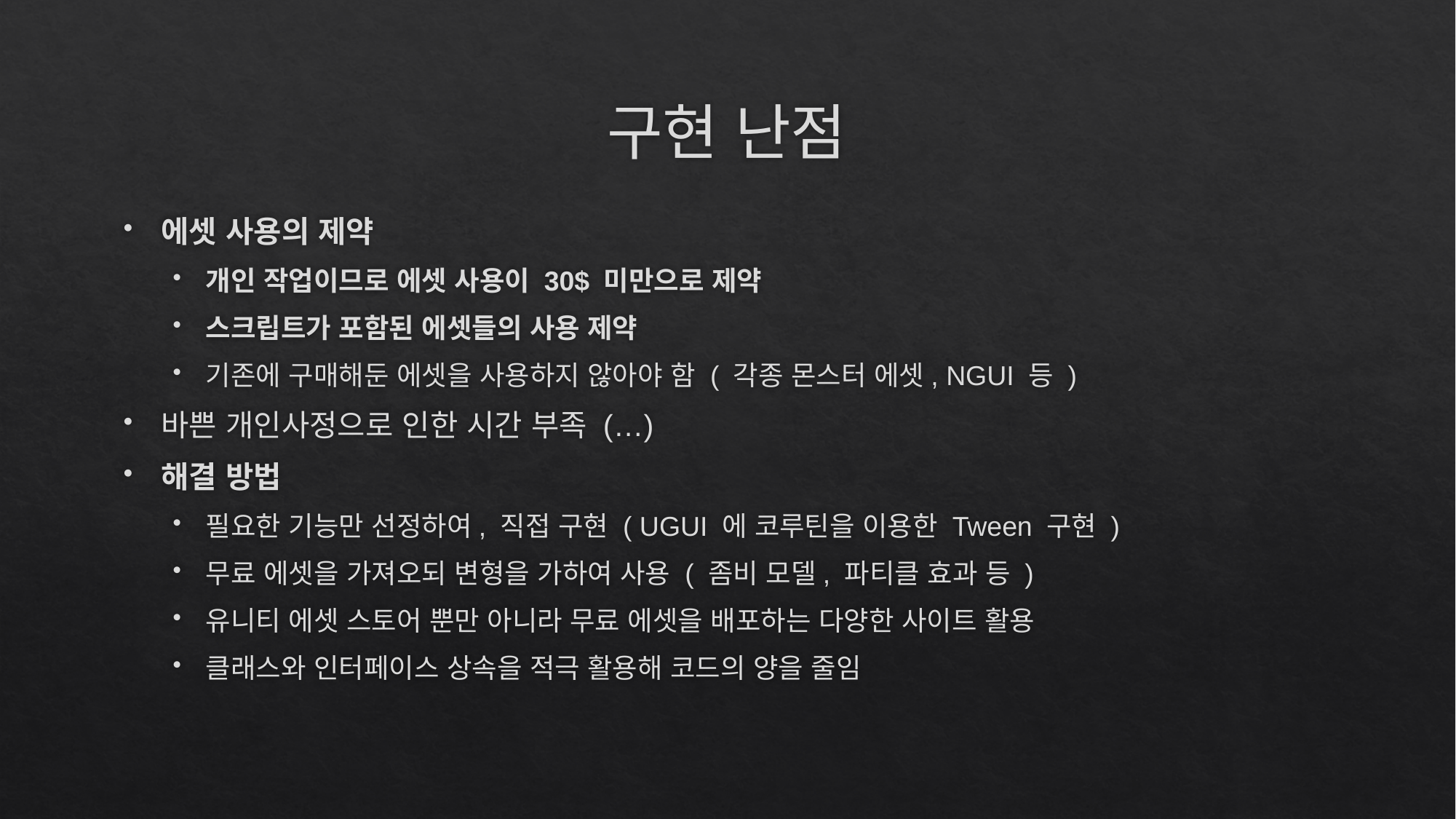

# 구현 난점
에셋 사용의 제약
개인 작업이므로 에셋 사용이 30$ 미만으로 제약
스크립트가 포함된 에셋들의 사용 제약
기존에 구매해둔 에셋을 사용하지 않아야 함 ( 각종 몬스터 에셋, NGUI 등 )
바쁜 개인사정으로 인한 시간 부족 (…)
해결 방법
필요한 기능만 선정하여, 직접 구현 ( UGUI 에 코루틴을 이용한 Tween 구현 )
무료 에셋을 가져오되 변형을 가하여 사용 ( 좀비 모델, 파티클 효과 등 )
유니티 에셋 스토어 뿐만 아니라 무료 에셋을 배포하는 다양한 사이트 활용
클래스와 인터페이스 상속을 적극 활용해 코드의 양을 줄임